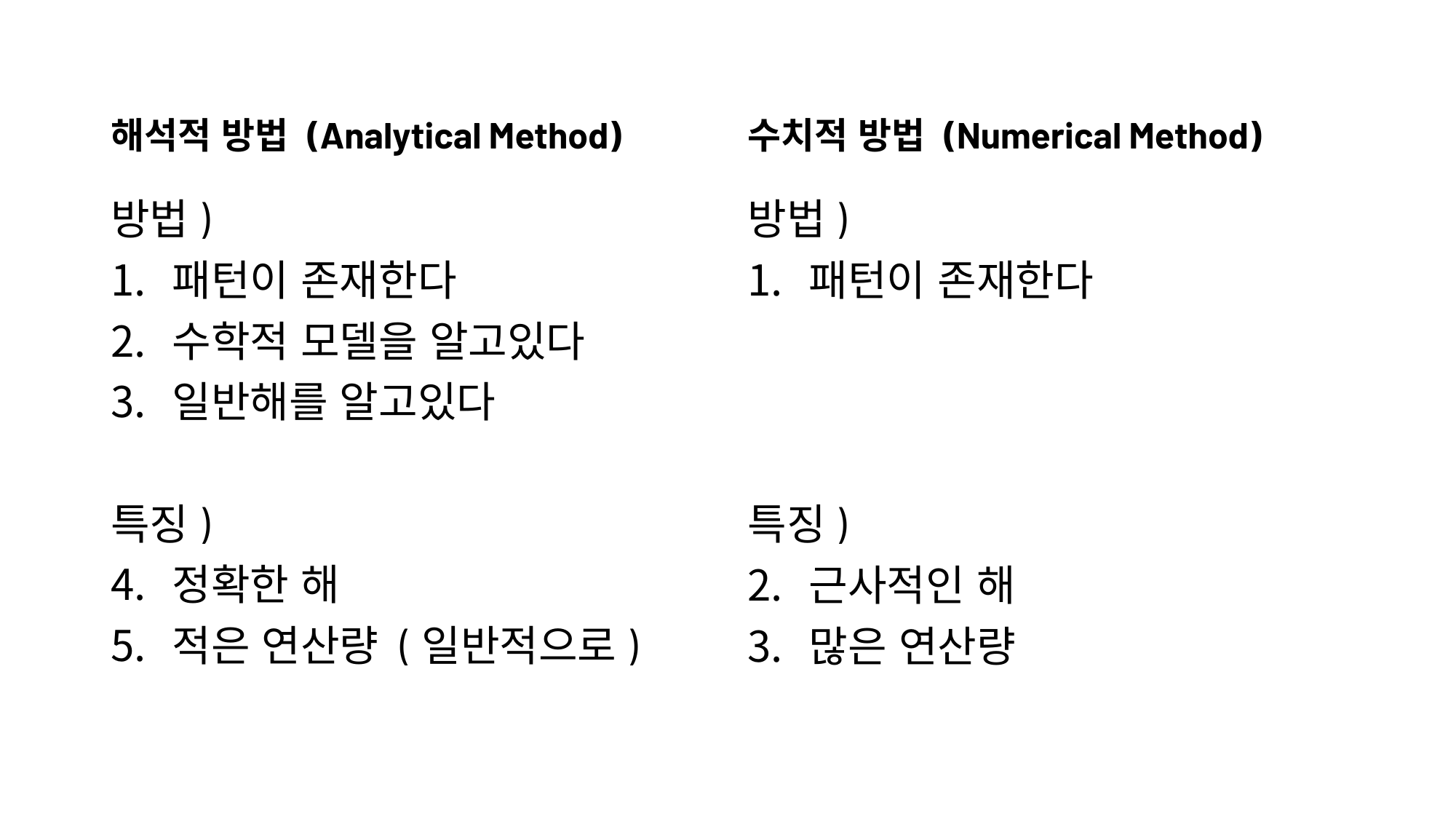

해석적 방법 (Analytical Method)
수치적 방법 (Numerical Method)
방법)
패턴이 존재한다
수학적 모델을 알고있다
일반해를 알고있다

특징)
정확한 해
적은 연산량 (일반적으로)

방법)
패턴이 존재한다

특징)
근사적인 해
많은 연산량